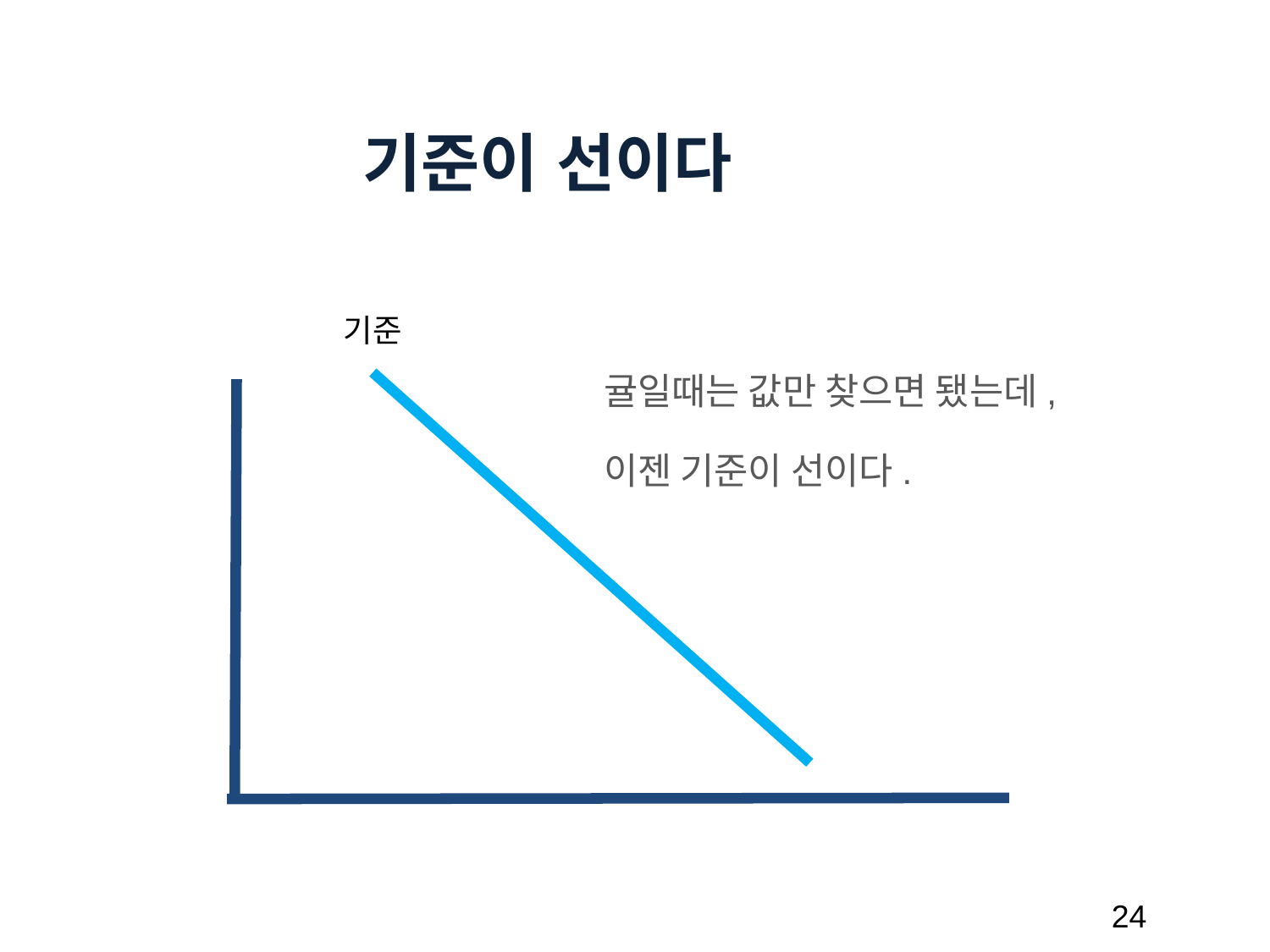

기준이 선이다
기준
귤일때는 값만 찾으면 됐는데,

이젠 기준이 선이다.